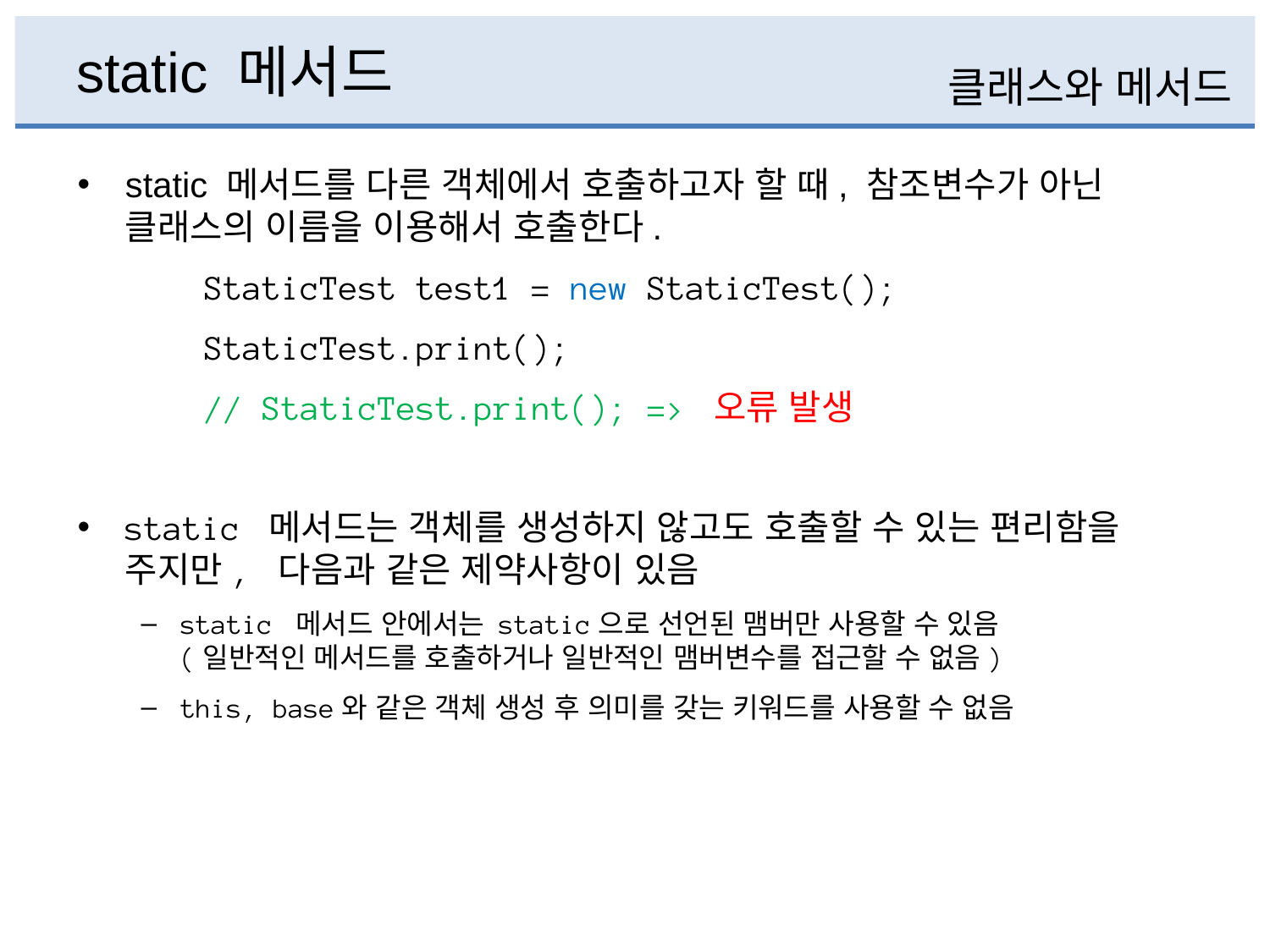

# static 메서드
클래스와 메서드
static 메서드를 다른 객체에서 호출하고자 할 때, 참조변수가 아닌 클래스의 이름을 이용해서 호출한다.
	StaticTest test1 = new StaticTest();
	StaticTest.print();
	// StaticTest.print(); => 오류 발생

static 메서드는 객체를 생성하지 않고도 호출할 수 있는 편리함을 주지만, 다음과 같은 제약사항이 있음
static 메서드 안에서는 static으로 선언된 맴버만 사용할 수 있음
(일반적인 메서드를 호출하거나 일반적인 맴버변수를 접근할 수 없음)
this, base와 같은 객체 생성 후 의미를 갖는 키워드를 사용할 수 없음